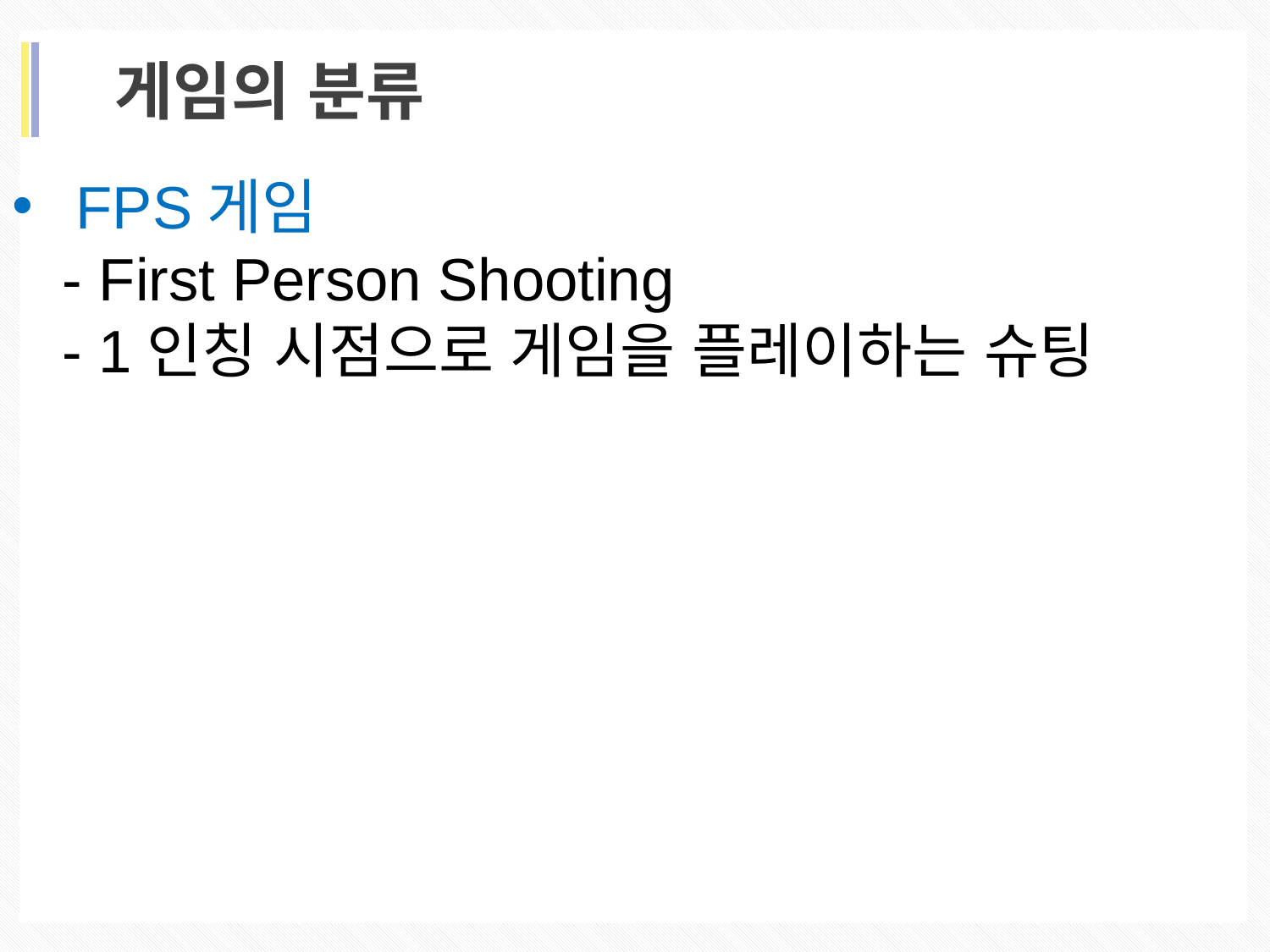

게임의 분류
FPS게임
   - First Person Shooting
   - 1인칭 시점으로 게임을 플레이하는 슈팅